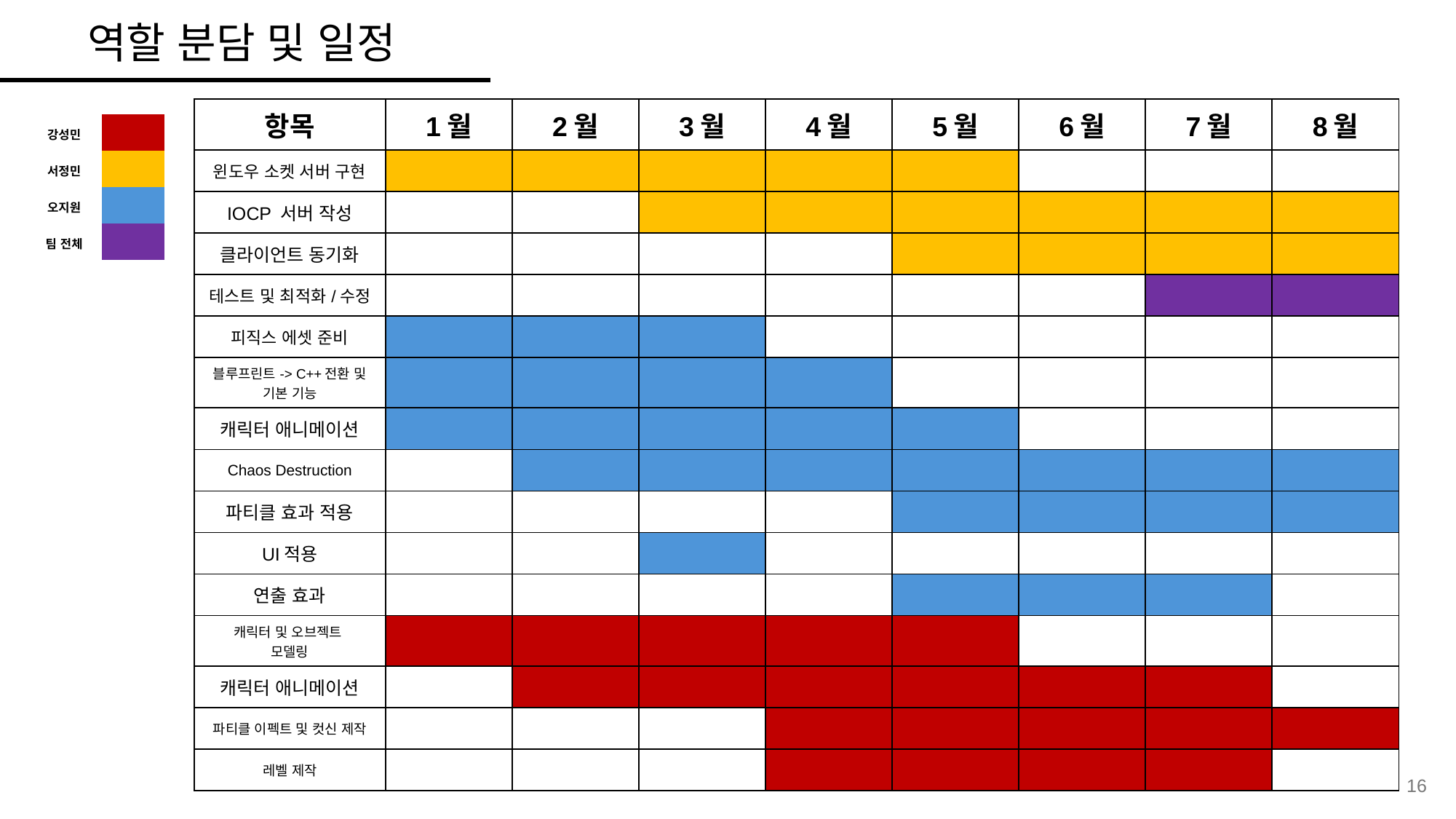

역할 분담 및 일정
| 항목 | 1월 | 2월 | 3월 | 4월 | 5월 | 6월 | 7월 | 8월 |
| --- | --- | --- | --- | --- | --- | --- | --- | --- |
| 윈도우 소켓 서버 구현 |  |  |  |  |  |  |  |  |
| IOCP 서버 작성 |  |  |  |  |  |  |  |  |
| 클라이언트 동기화 |  |  |  |  |  |  |  |  |
| 테스트 및 최적화/수정 |  |  |  |  |  |  |  |  |
| 피직스 에셋 준비 |  |  |  |  |  |  |  |  |
| 블루프린트-> C++전환 및 기본 기능 |  |  |  |  |  |  |  |  |
| 캐릭터 애니메이션 |  |  |  |  |  |  |  |  |
| Chaos Destruction |  |  |  |  |  |  |  |  |
| 파티클 효과 적용 |  |  |  |  |  |  |  |  |
| UI적용 |  |  |  |  |  |  |  |  |
| 연출 효과 |  |  |  |  |  |  |  |  |
| 캐릭터 및 오브젝트 모델링 |  |  |  |  |  |  |  |  |
| 캐릭터 애니메이션 |  |  |  |  |  |  |  |  |
| 파티클 이펙트 및 컷신 제작 |  |  |  |  |  |  |  |  |
| 레벨 제작 |  |  |  |  |  |  |  |  |
| 강성민 |  |
| --- | --- |
| 서정민 |  |
| 오지원 |  |
| 팀 전체 |  |
16